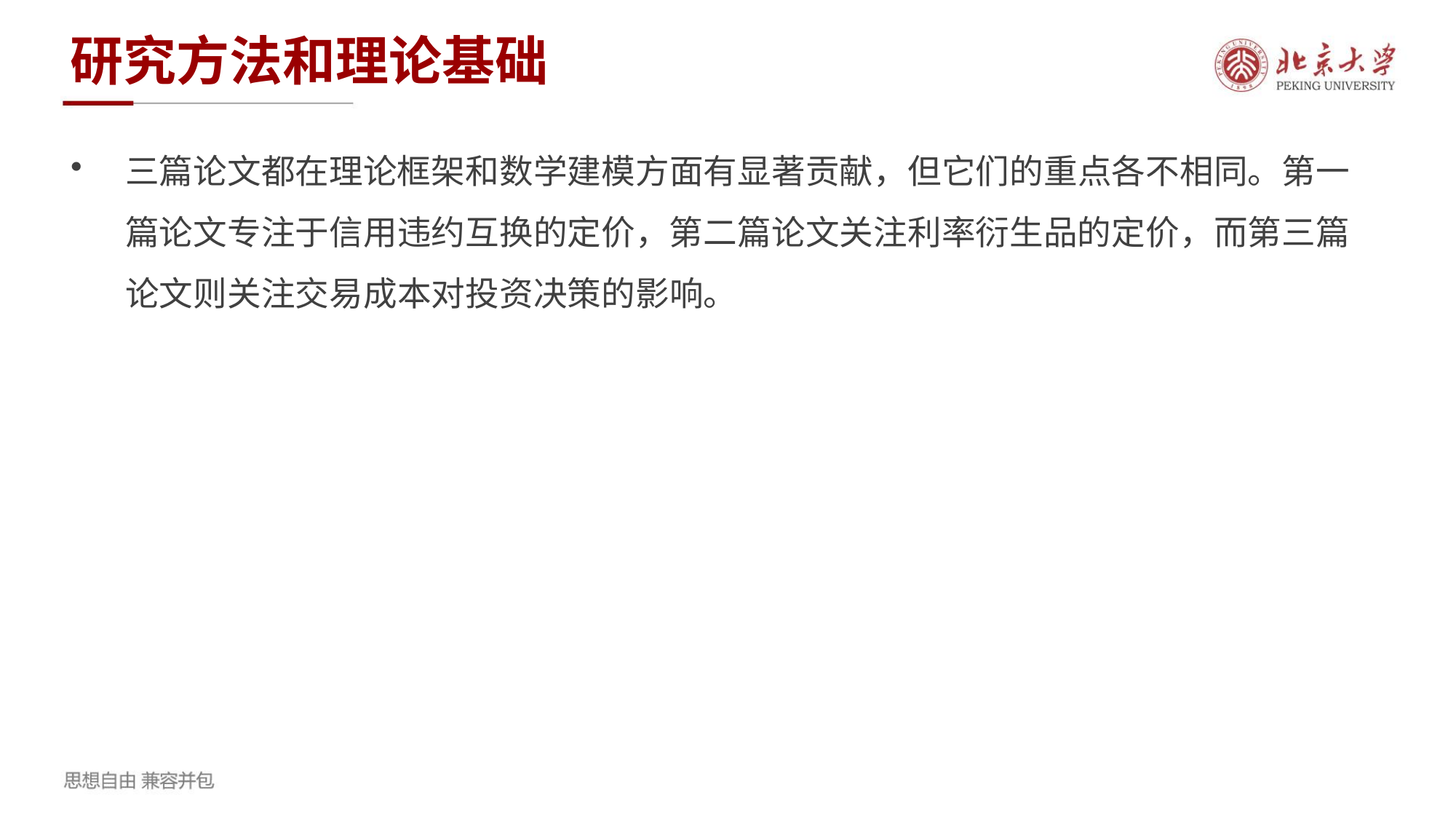

研究方法和理论基础
三篇论文都在理论框架和数学建模方面有显著贡献，但它们的重点各不相同。第一篇论文专注于信用违约互换的定价，第二篇论文关注利率衍生品的定价，而第三篇论文则关注交易成本对投资决策的影响。